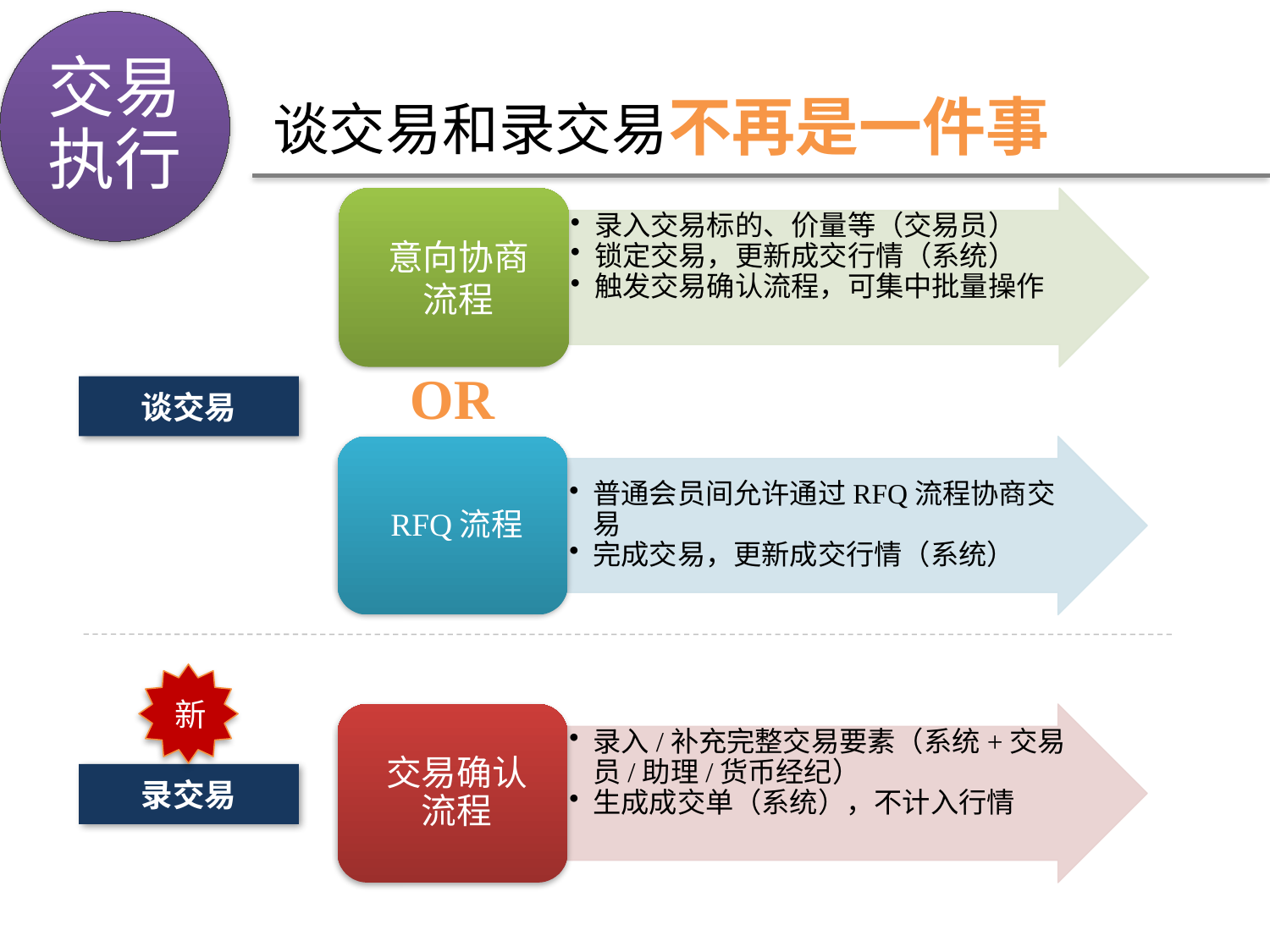

交易执行
谈交易和录交易不再是一件事
录入交易标的、价量等（交易员）
锁定交易，更新成交行情（系统）
触发交易确认流程，可集中批量操作
意向协商
流程
OR
谈交易
普通会员间允许通过RFQ流程协商交易
完成交易，更新成交行情（系统）
RFQ流程
新
录入/补充完整交易要素（系统+交易员/助理/货币经纪）
生成成交单（系统），不计入行情
交易确认
流程
录交易